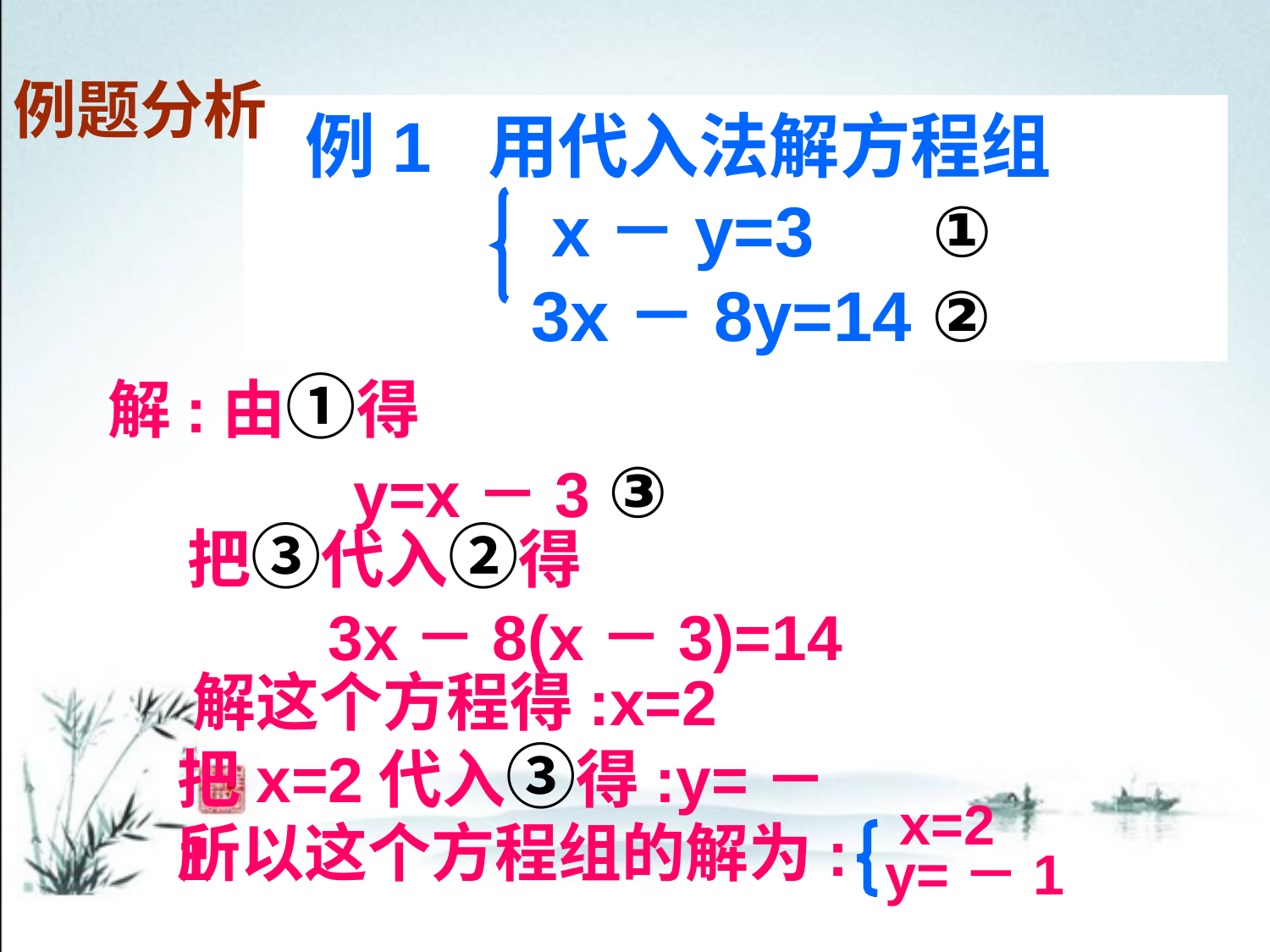

例题分析
  例1  用代入法解方程组
               x－y=3      ①
              3x－8y=14 ②

解:由①得
              y=x－3 ③
把③代入②得
        3x－8(x－3)=14
解这个方程得:x=2
把x=2代入③得:y=－1
x=2

y=－1
所以这个方程组的解为: